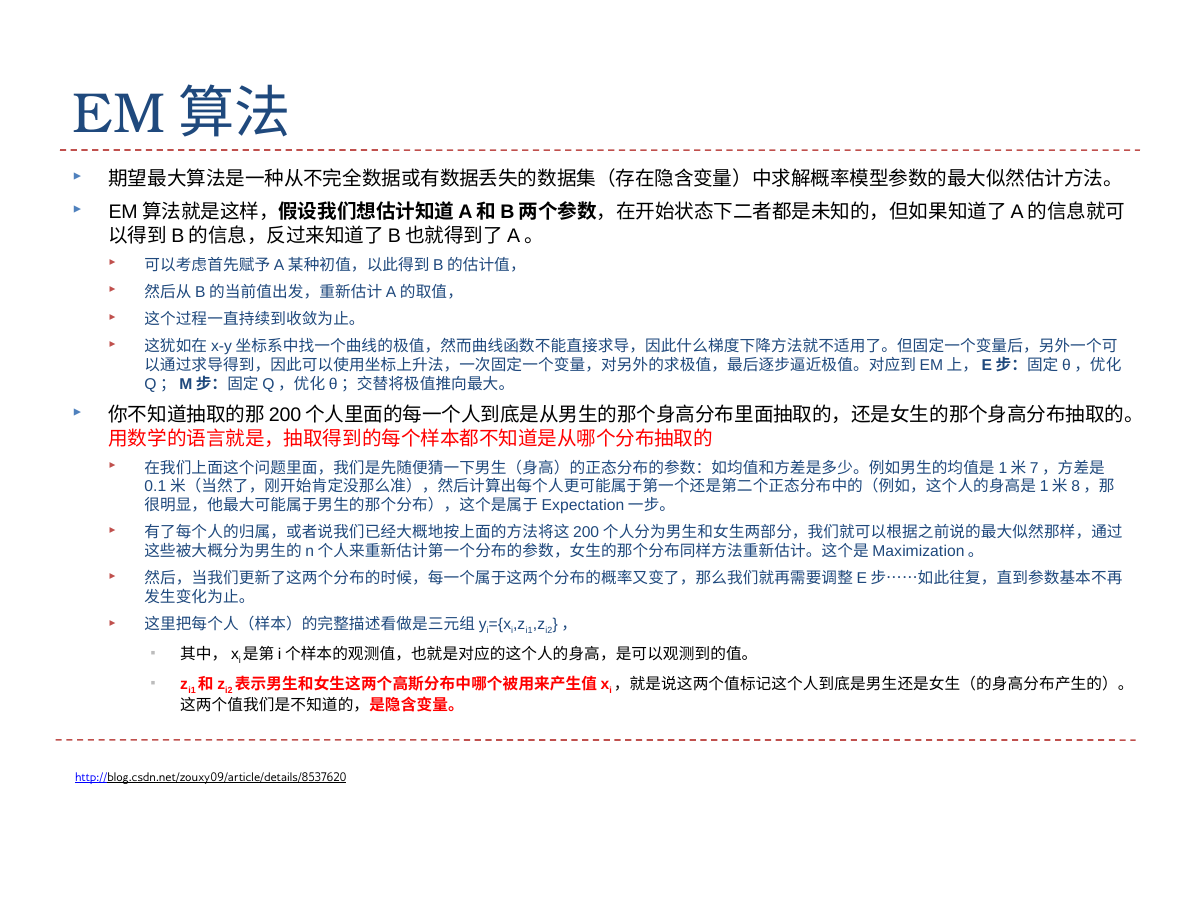

# EM算法
期望最大算法是一种从不完全数据或有数据丢失的数据集（存在隐含变量）中求解概率模型参数的最大似然估计方法。
EM算法就是这样，假设我们想估计知道A和B两个参数，在开始状态下二者都是未知的，但如果知道了A的信息就可以得到B的信息，反过来知道了B也就得到了A。
可以考虑首先赋予A某种初值，以此得到B的估计值，
然后从B的当前值出发，重新估计A的取值，
这个过程一直持续到收敛为止。
这犹如在x-y坐标系中找一个曲线的极值，然而曲线函数不能直接求导，因此什么梯度下降方法就不适用了。但固定一个变量后，另外一个可以通过求导得到，因此可以使用坐标上升法，一次固定一个变量，对另外的求极值，最后逐步逼近极值。对应到EM上，E步：固定θ，优化Q；M步：固定Q，优化θ；交替将极值推向最大。
你不知道抽取的那200个人里面的每一个人到底是从男生的那个身高分布里面抽取的，还是女生的那个身高分布抽取的。用数学的语言就是，抽取得到的每个样本都不知道是从哪个分布抽取的
在我们上面这个问题里面，我们是先随便猜一下男生（身高）的正态分布的参数：如均值和方差是多少。例如男生的均值是1米7，方差是0.1米（当然了，刚开始肯定没那么准），然后计算出每个人更可能属于第一个还是第二个正态分布中的（例如，这个人的身高是1米8，那很明显，他最大可能属于男生的那个分布），这个是属于Expectation一步。
有了每个人的归属，或者说我们已经大概地按上面的方法将这200个人分为男生和女生两部分，我们就可以根据之前说的最大似然那样，通过这些被大概分为男生的n个人来重新估计第一个分布的参数，女生的那个分布同样方法重新估计。这个是Maximization。
然后，当我们更新了这两个分布的时候，每一个属于这两个分布的概率又变了，那么我们就再需要调整E步……如此往复，直到参数基本不再发生变化为止。
这里把每个人（样本）的完整描述看做是三元组yi={xi,zi1,zi2}，
其中，xi是第i个样本的观测值，也就是对应的这个人的身高，是可以观测到的值。
zi1和zi2表示男生和女生这两个高斯分布中哪个被用来产生值xi，就是说这两个值标记这个人到底是男生还是女生（的身高分布产生的）。这两个值我们是不知道的，是隐含变量。

http://blog.csdn.net/zouxy09/article/details/8537620